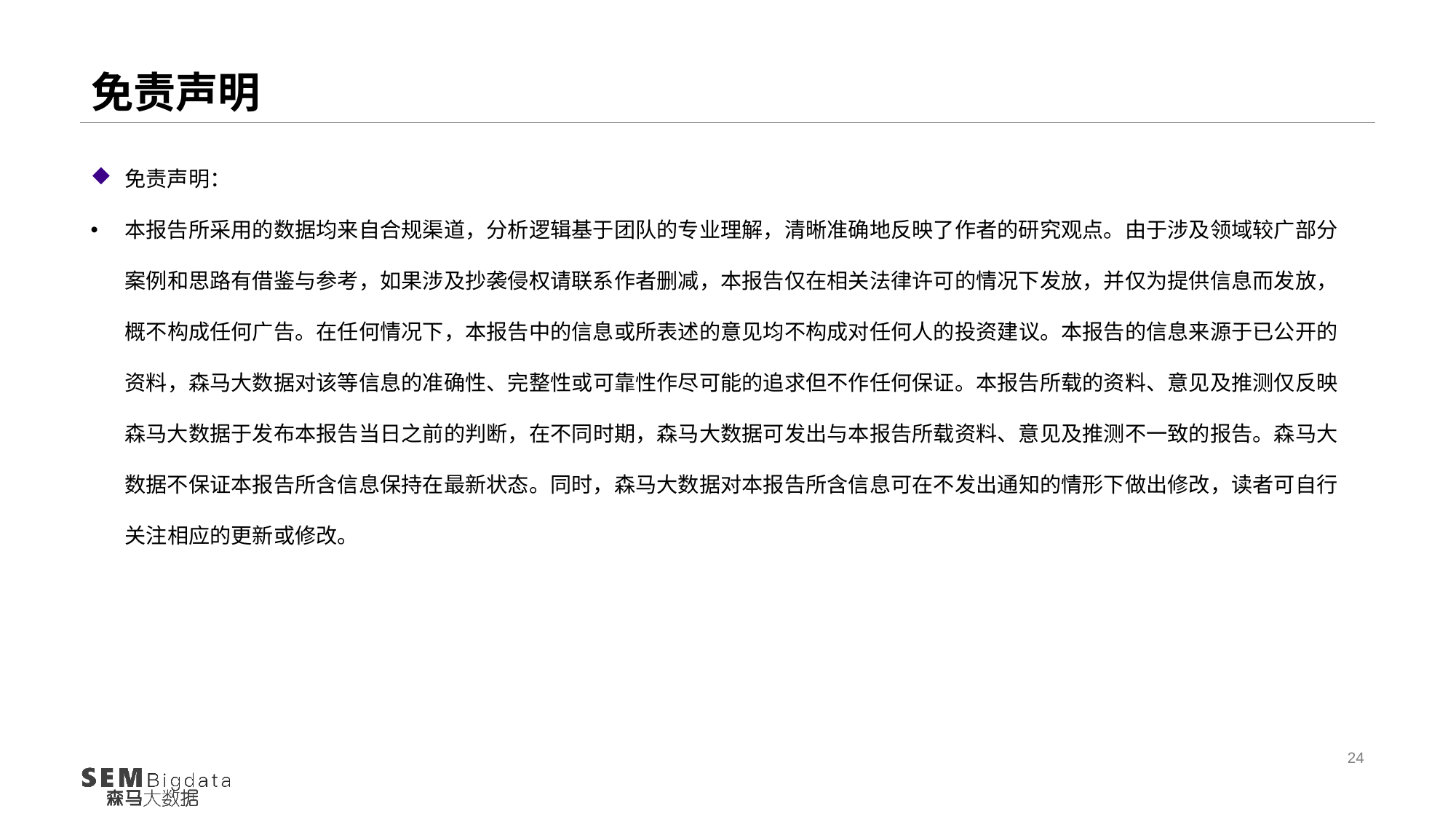

# 免责声明
免责声明：
本报告所采用的数据均来自合规渠道，分析逻辑基于团队的专业理解，清晰准确地反映了作者的研究观点。由于涉及领域较广部分案例和思路有借鉴与参考，如果涉及抄袭侵权请联系作者删减，本报告仅在相关法律许可的情况下发放，并仅为提供信息而发放，概不构成任何广告。在任何情况下，本报告中的信息或所表述的意见均不构成对任何人的投资建议。本报告的信息来源于已公开的资料，森马大数据对该等信息的准确性、完整性或可靠性作尽可能的追求但不作任何保证。本报告所载的资料、意见及推测仅反映森马大数据于发布本报告当日之前的判断，在不同时期，森马大数据可发出与本报告所载资料、意见及推测不一致的报告。森马大数据不保证本报告所含信息保持在最新状态。同时，森马大数据对本报告所含信息可在不发出通知的情形下做出修改，读者可自行关注相应的更新或修改。
24